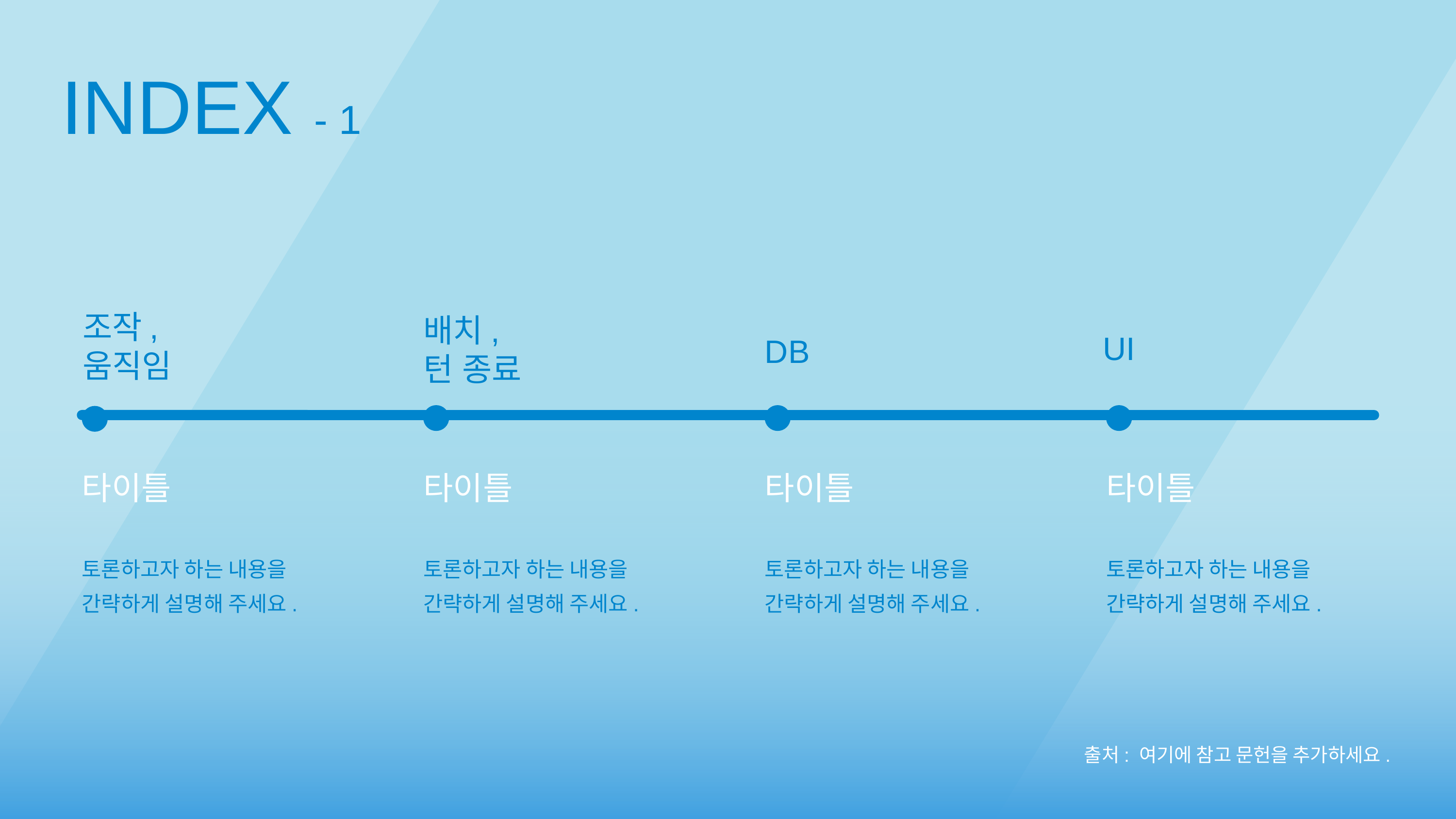

INDEX - 1
조작, 움직임
배치,
턴 종료
UI
DB

타이틀
타이틀
타이틀
타이틀
토론하고자 하는 내용을
간략하게 설명해 주세요.
토론하고자 하는 내용을
간략하게 설명해 주세요.
토론하고자 하는 내용을
간략하게 설명해 주세요.
토론하고자 하는 내용을
간략하게 설명해 주세요.
출처: 여기에 참고 문헌을 추가하세요.